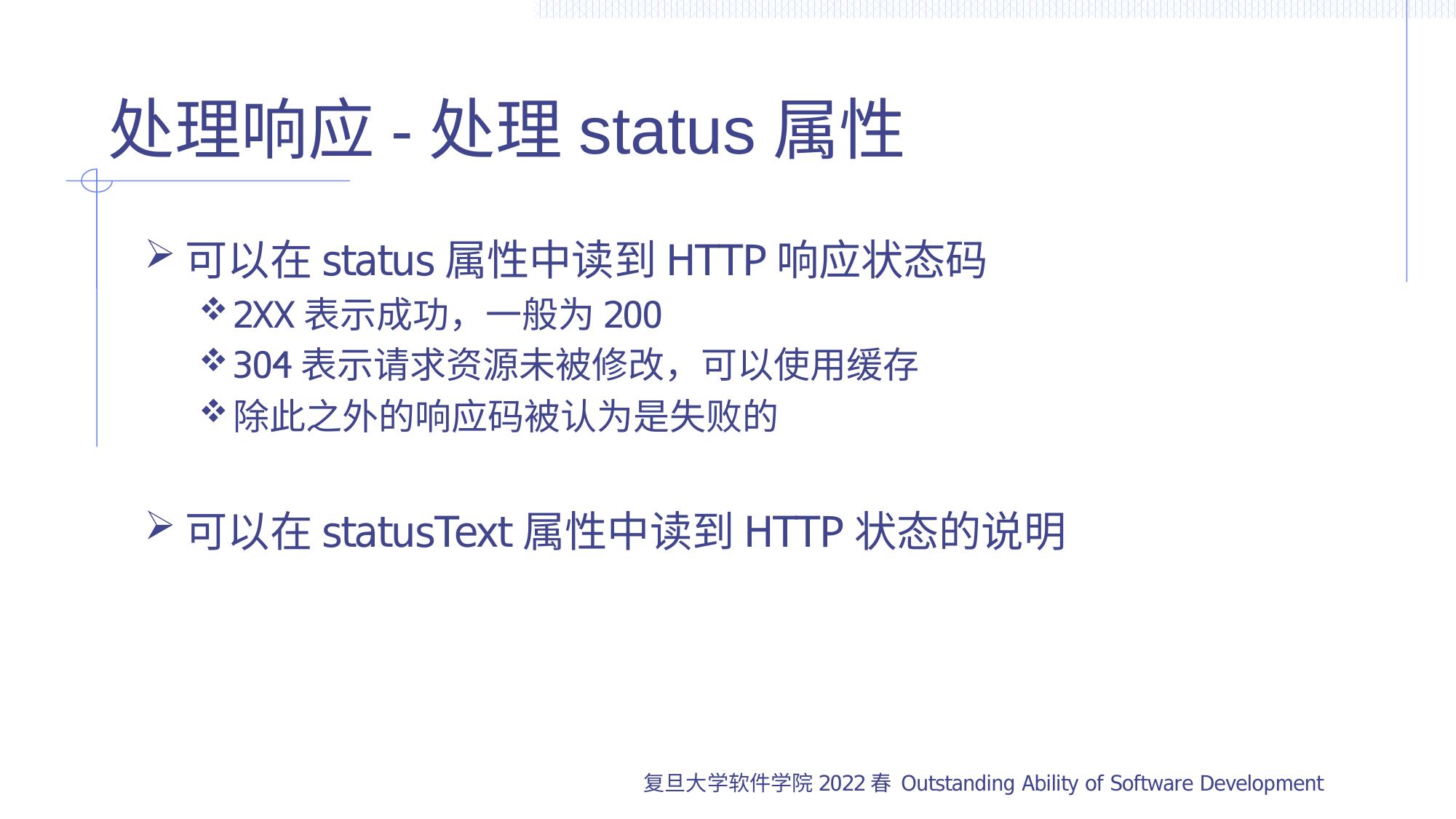

# 处理响应-处理status属性
可以在status属性中读到HTTP响应状态码
2XX表示成功，一般为200
304表示请求资源未被修改，可以使用缓存
除此之外的响应码被认为是失败的

可以在statusText属性中读到HTTP状态的说明